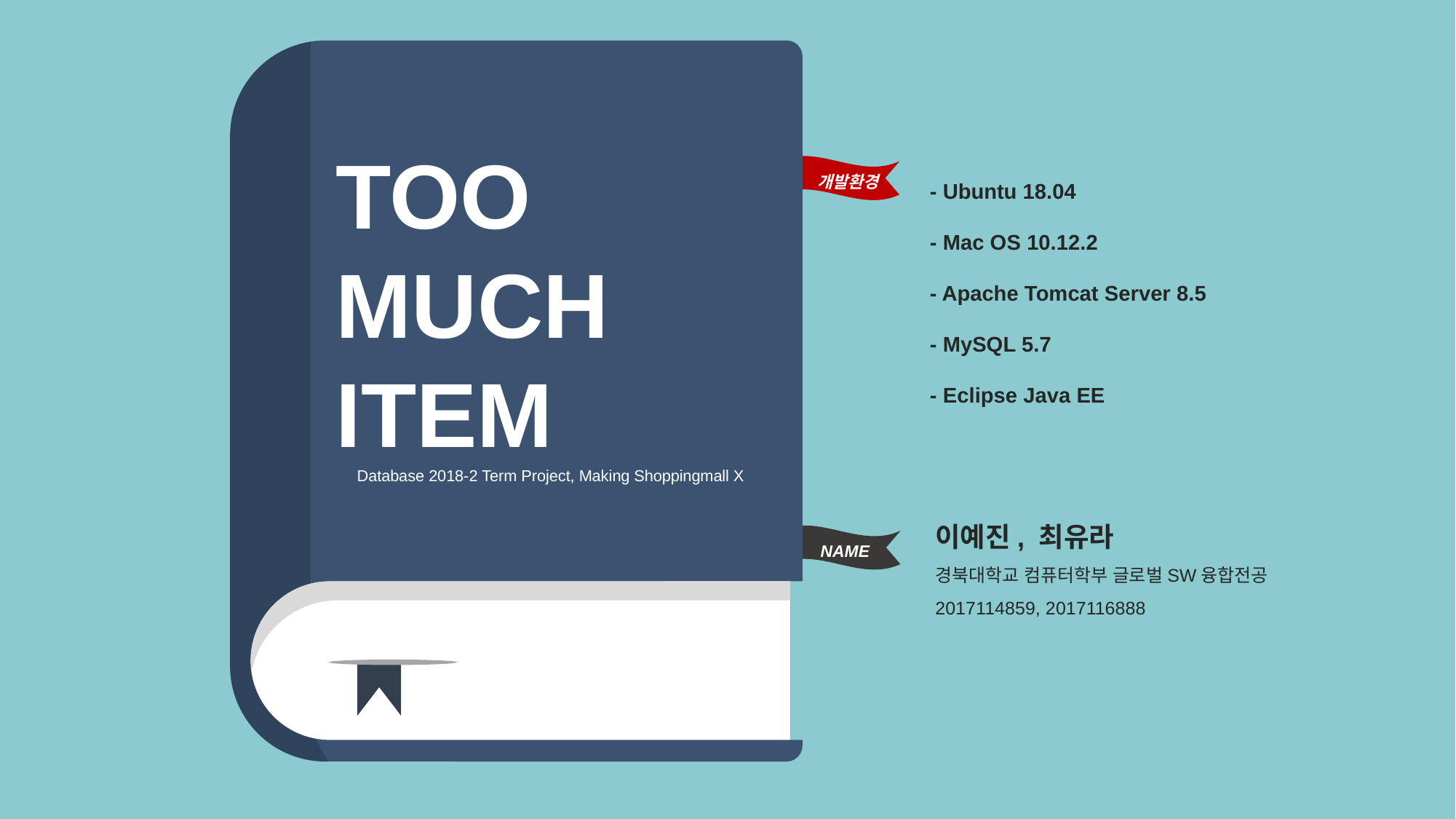

TOO MUCH ITEM
Database 2018-2 Term Project, Making Shoppingmall X
- Ubuntu 18.04
- Mac OS 10.12.2
- Apache Tomcat Server 8.5
- MySQL 5.7
- Eclipse Java EE
개발환경

NAME

이예진, 최유라
경북대학교 컴퓨터학부 글로벌SW융합전공
2017114859, 2017116888